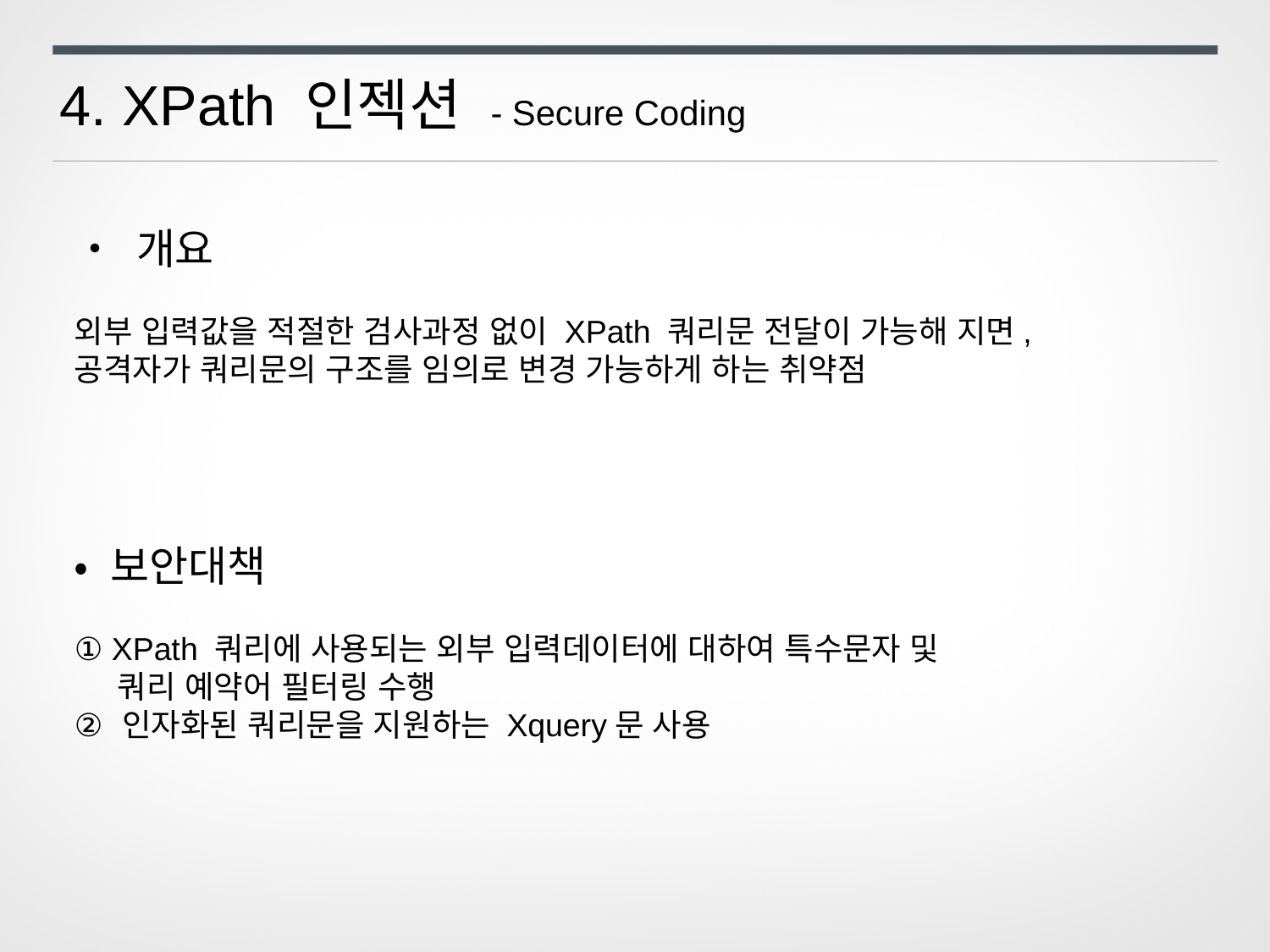

4. XPath 인젝션 - Secure Coding
• 개요

외부 입력값을 적절한 검사과정 없이 XPath 쿼리문 전달이 가능해 지면,
공격자가 쿼리문의 구조를 임의로 변경 가능하게 하는 취약점

• 보안대책

① XPath 쿼리에 사용되는 외부 입력데이터에 대하여 특수문자 및
    쿼리 예약어 필터링 수행
인자화된 쿼리문을 지원하는 Xquery문 사용